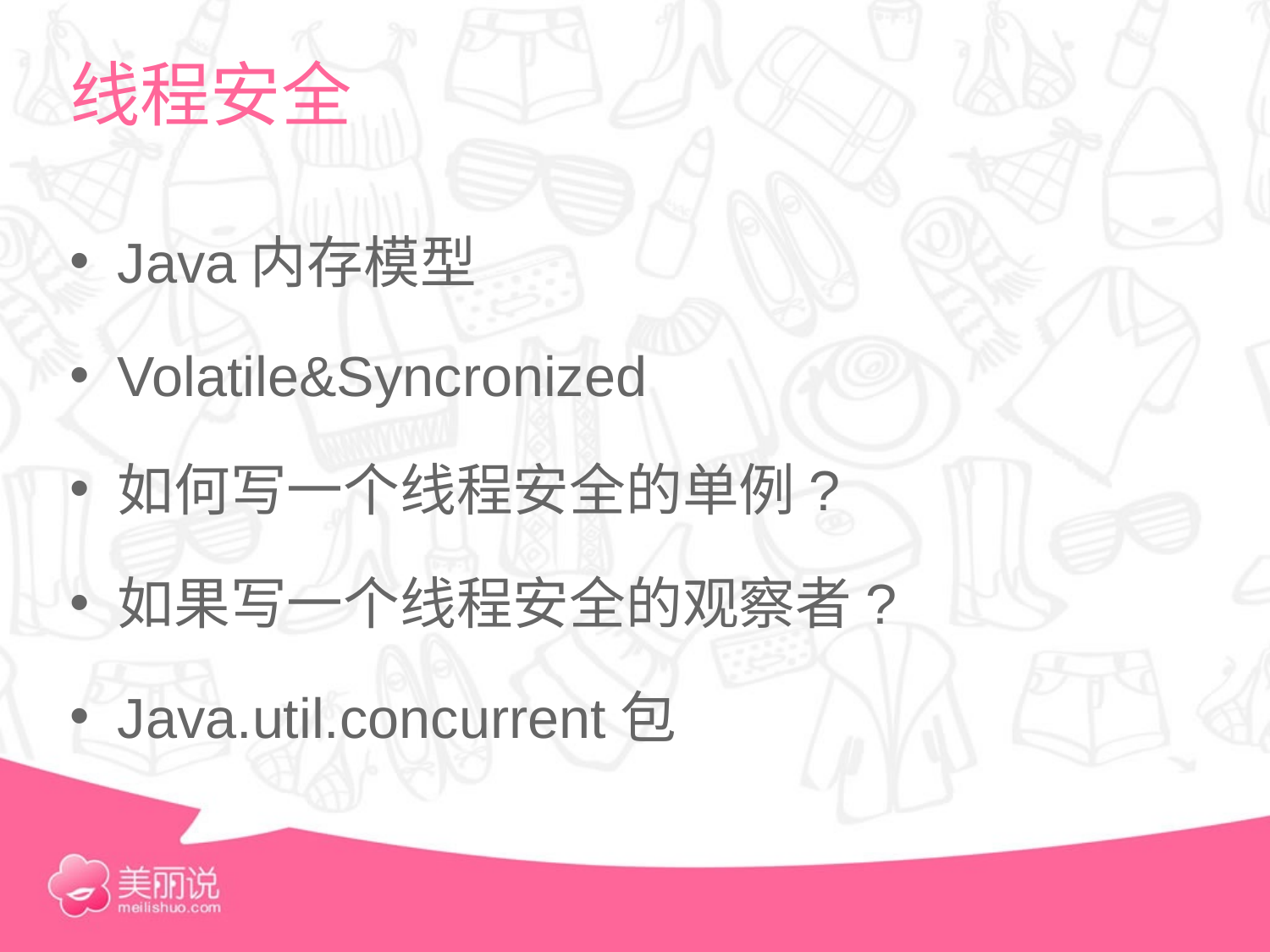

# 线程安全
Java内存模型
Volatile&Syncronized
如何写一个线程安全的单例?
如果写一个线程安全的观察者?
Java.util.concurrent包